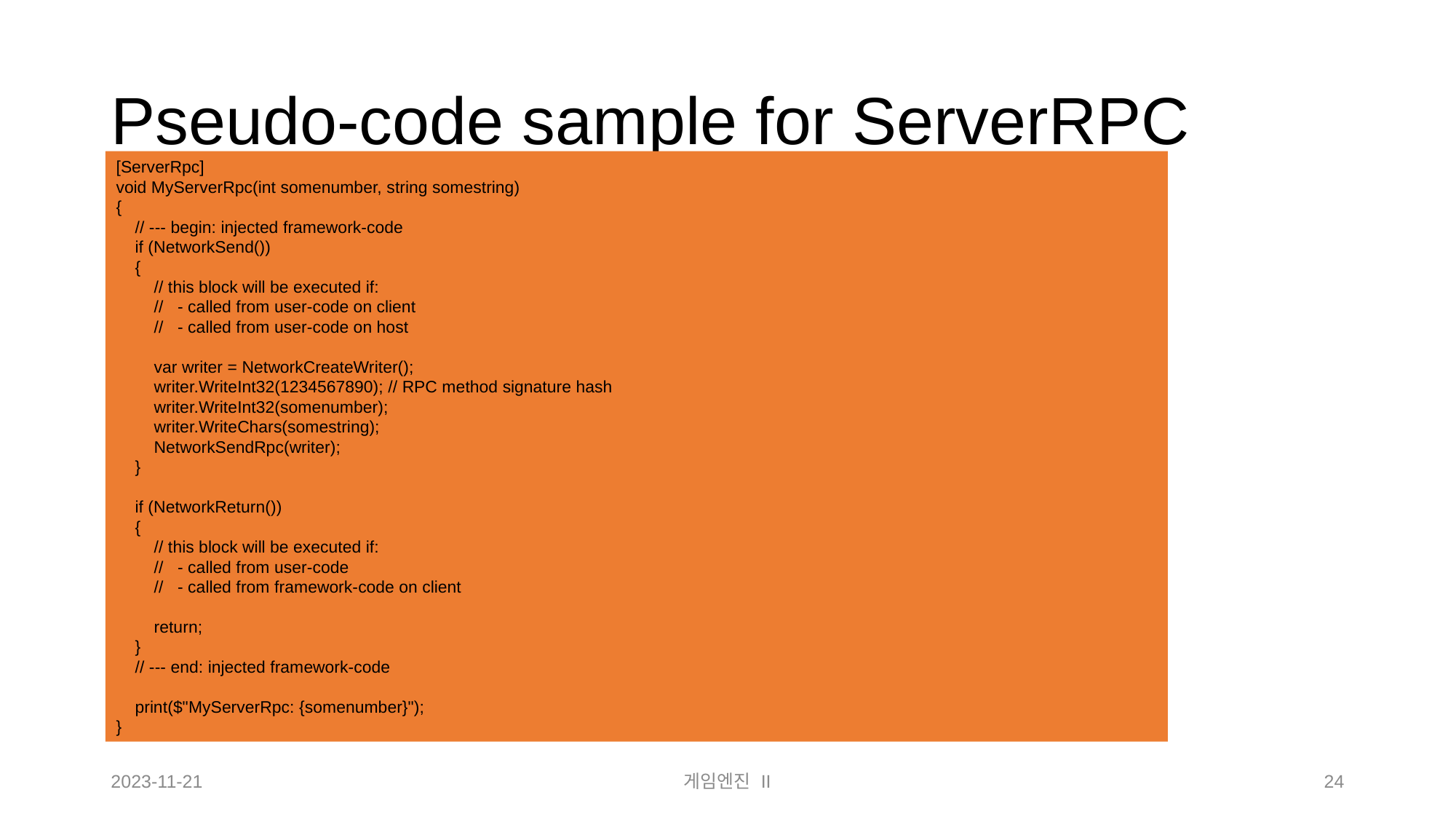

# Pseudo-code sample for ServerRPC
[ServerRpc]
void MyServerRpc(int somenumber, string somestring)
{
    // --- begin: injected framework-code
    if (NetworkSend())
    {
        // this block will be executed if:
        //   - called from user-code on client
        //   - called from user-code on host

        var writer = NetworkCreateWriter();
        writer.WriteInt32(1234567890); // RPC method signature hash
        writer.WriteInt32(somenumber);
        writer.WriteChars(somestring);
        NetworkSendRpc(writer);
    }

    if (NetworkReturn())
    {
        // this block will be executed if:
        //   - called from user-code
        //   - called from framework-code on client

        return;
    }
    // --- end: injected framework-code

    print($"MyServerRpc: {somenumber}");
}
2023-11-21
게임엔진 II
24